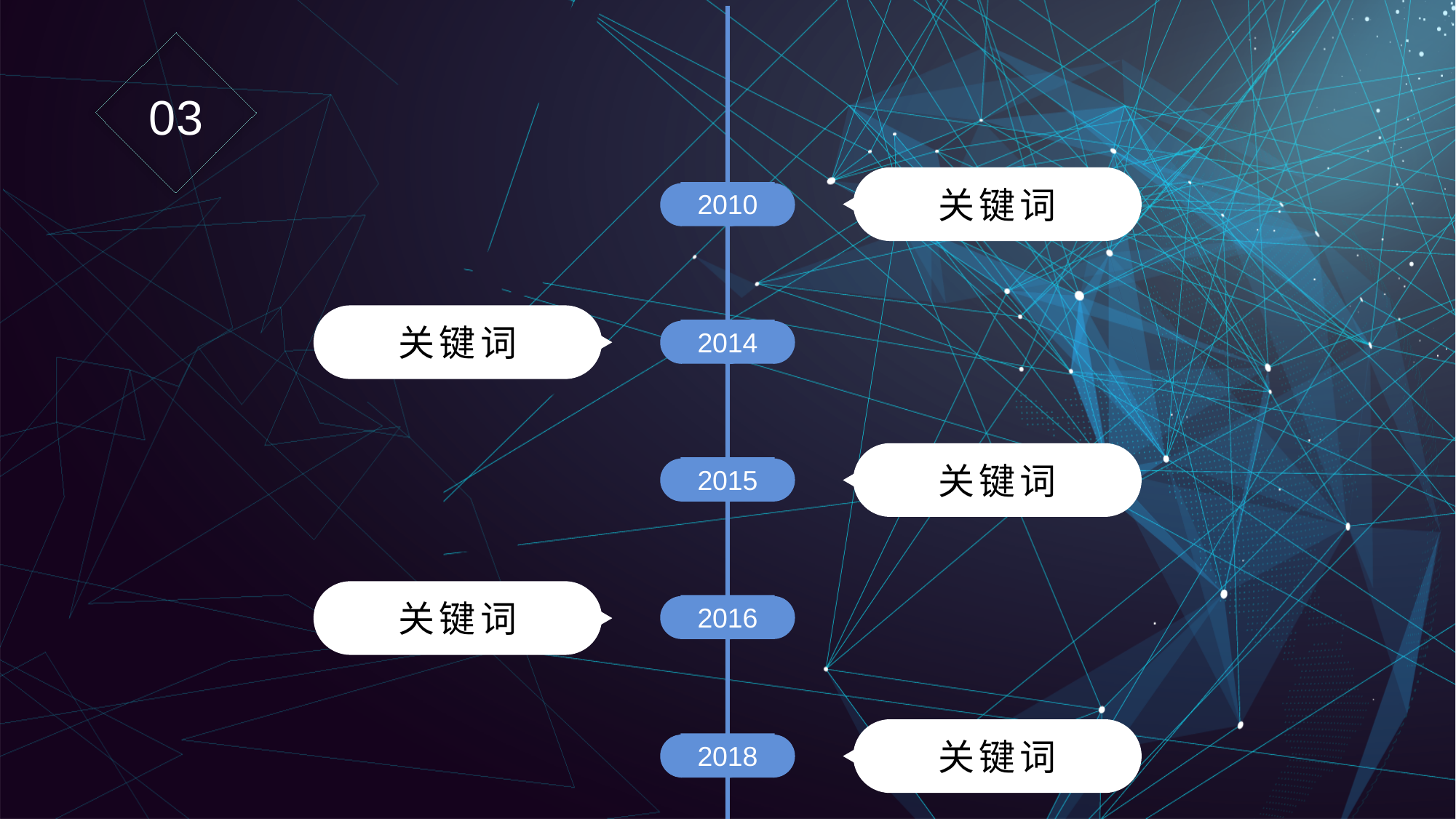

03
关键词

2010

关键词

2014

关键词

2015

关键词

2016

关键词

2018